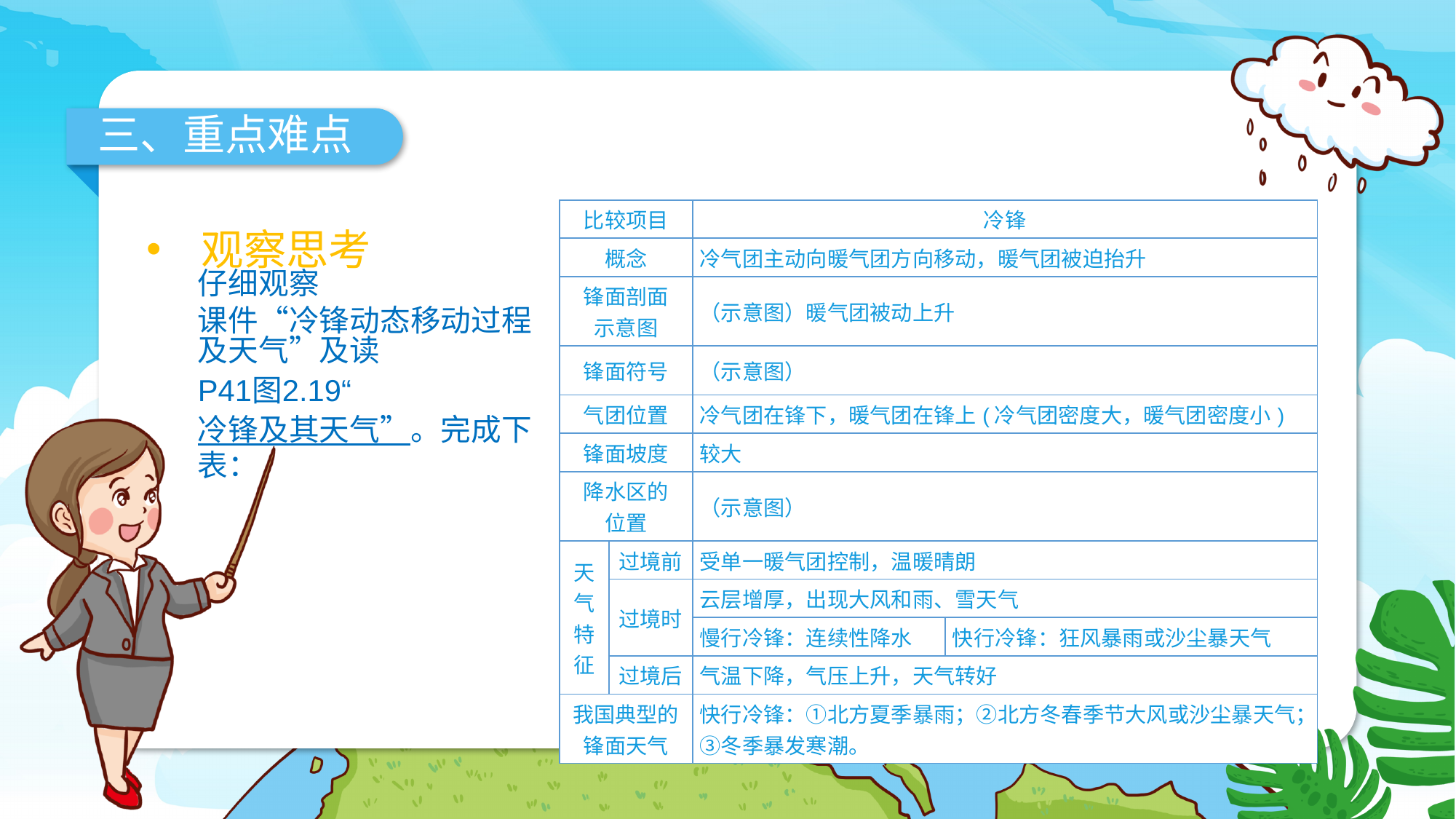

三、重点难点
| 比较项目 |  | 冷锋 |  |
| --- | --- | --- | --- |
| 概念 |  | 冷气团主动向暖气团方向移动，暖气团被迫抬升 |  |
| 锋面剖面 示意图 |  | （示意图）暖气团被动上升 |  |
| 锋面符号 |  | （示意图） |  |
| 气团位置 |  | 冷气团在锋下，暖气团在锋上(冷气团密度大，暖气团密度小) |  |
| 锋面坡度 |  | 较大 |  |
| 降水区的 位置 |  | （示意图） |  |
| 天气特征 | 过境前 | 受单一暖气团控制，温暖晴朗 |  |
|  | 过境时 | 云层增厚，出现大风和雨、雪天气 |  |
|  |  | 慢行冷锋：连续性降水 | 快行冷锋：狂风暴雨或沙尘暴天气 |
|  | 过境后 | 气温下降，气压上升，天气转好 |  |
| 我国典型的锋面天气 |  | 快行冷锋：①北方夏季暴雨；②北方冬春季节大风或沙尘暴天气；③冬季暴发寒潮。 |  |
观察思考
仔细观察课件“冷锋动态移动过程及天气”及读P41图2.19“冷锋及其天气”。完成下表：